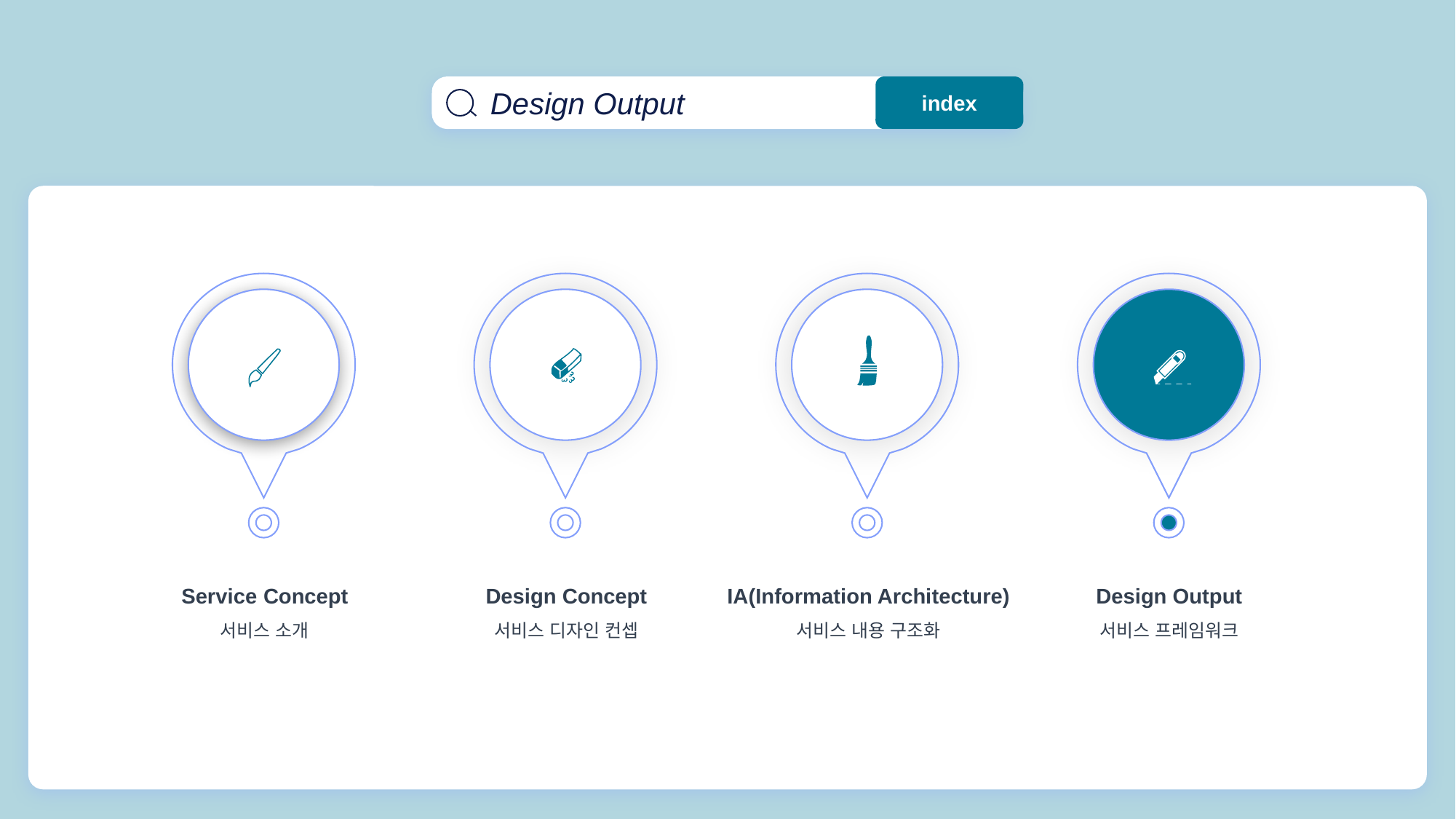

Design Output
index

Service Concept
서비스 소개
Design Concept
서비스 디자인 컨셉
IA(Information Architecture)
서비스 내용 구조화
Design Output
서비스 프레임워크